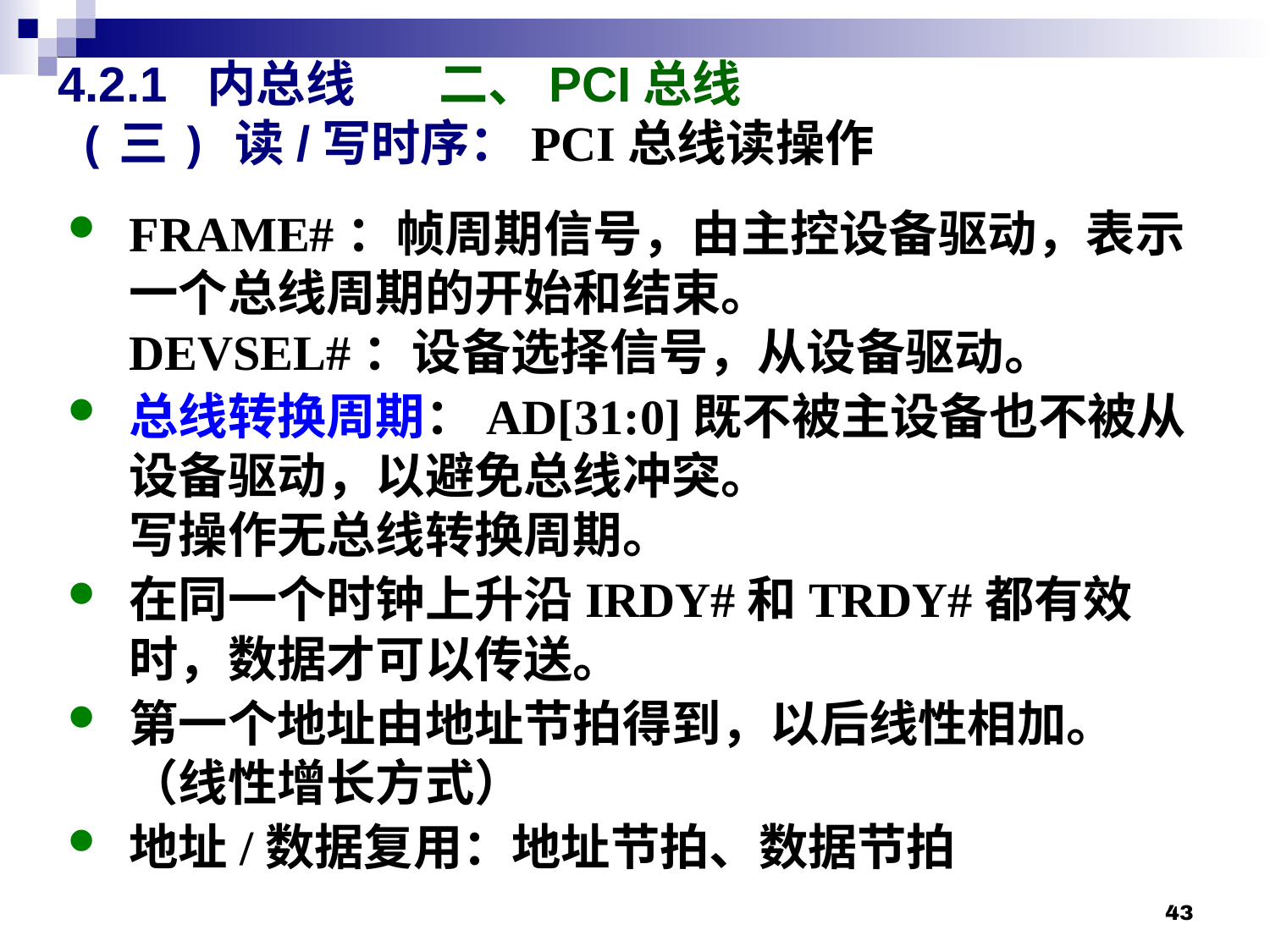

# 4.2.1  内总线 	二、PCI总线
(三) 读/写时序：PCI总线读操作
FRAME#：帧周期信号，由主控设备驱动，表示一个总线周期的开始和结束。
DEVSEL#：设备选择信号，从设备驱动。
总线转换周期：AD[31:0]既不被主设备也不被从设备驱动，以避免总线冲突。
写操作无总线转换周期。
在同一个时钟上升沿IRDY#和TRDY#都有效时，数据才可以传送。
第一个地址由地址节拍得到，以后线性相加。（线性增长方式）
地址/数据复用：地址节拍、数据节拍
43